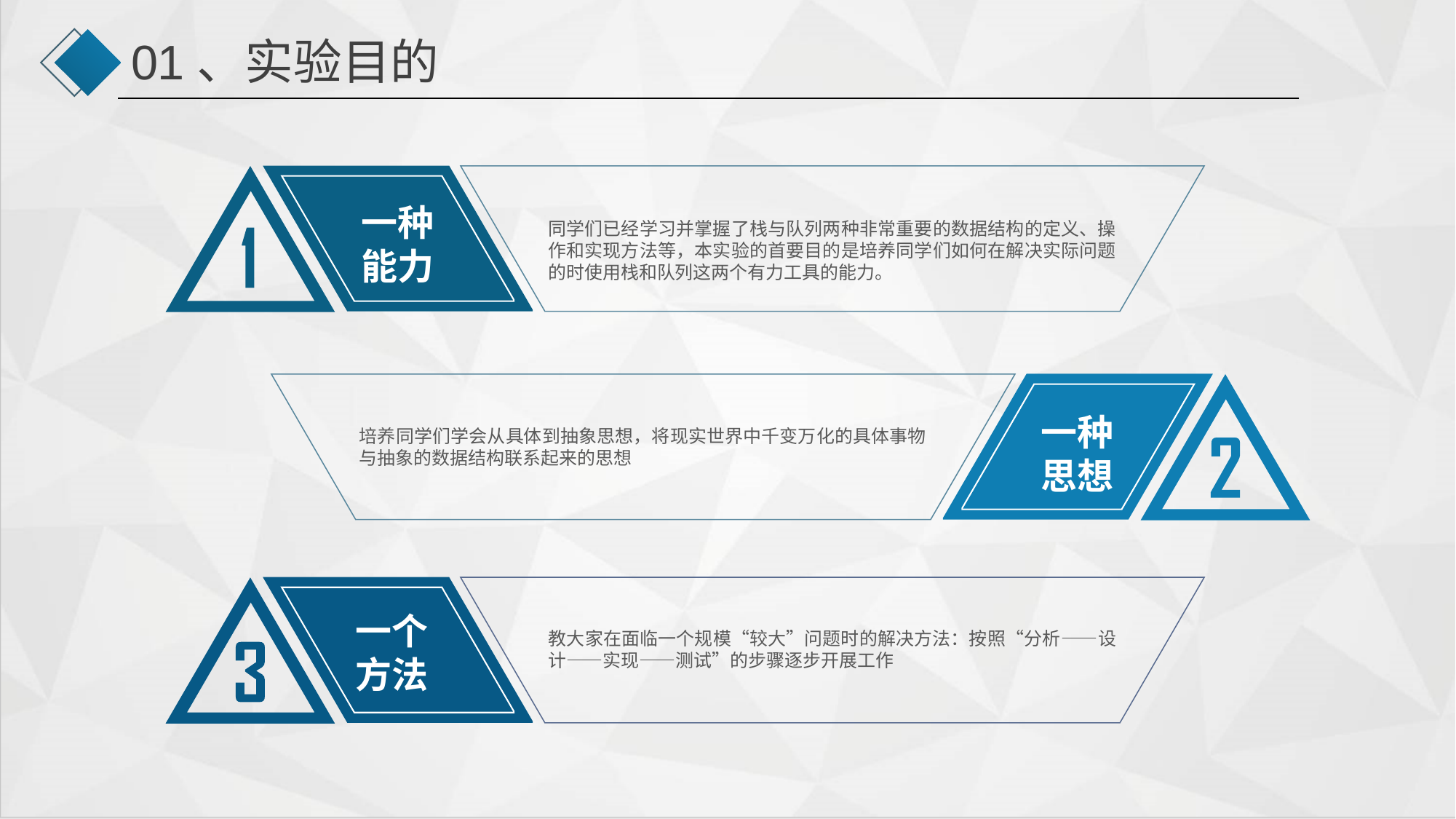

01、实验目的

一种
能力
同学们已经学习并掌握了栈与队列两种非常重要的数据结构的定义、操作和实现方法等，本实验的首要目的是培养同学们如何在解决实际问题的时使用栈和队列这两个有力工具的能力。

一种
思想
培养同学们学会从具体到抽象思想，将现实世界中千变万化的具体事物与抽象的数据结构联系起来的思想

一个
方法
教大家在面临一个规模“较大”问题时的解决方法：按照“分析——设计——实现——测试”的步骤逐步开展工作